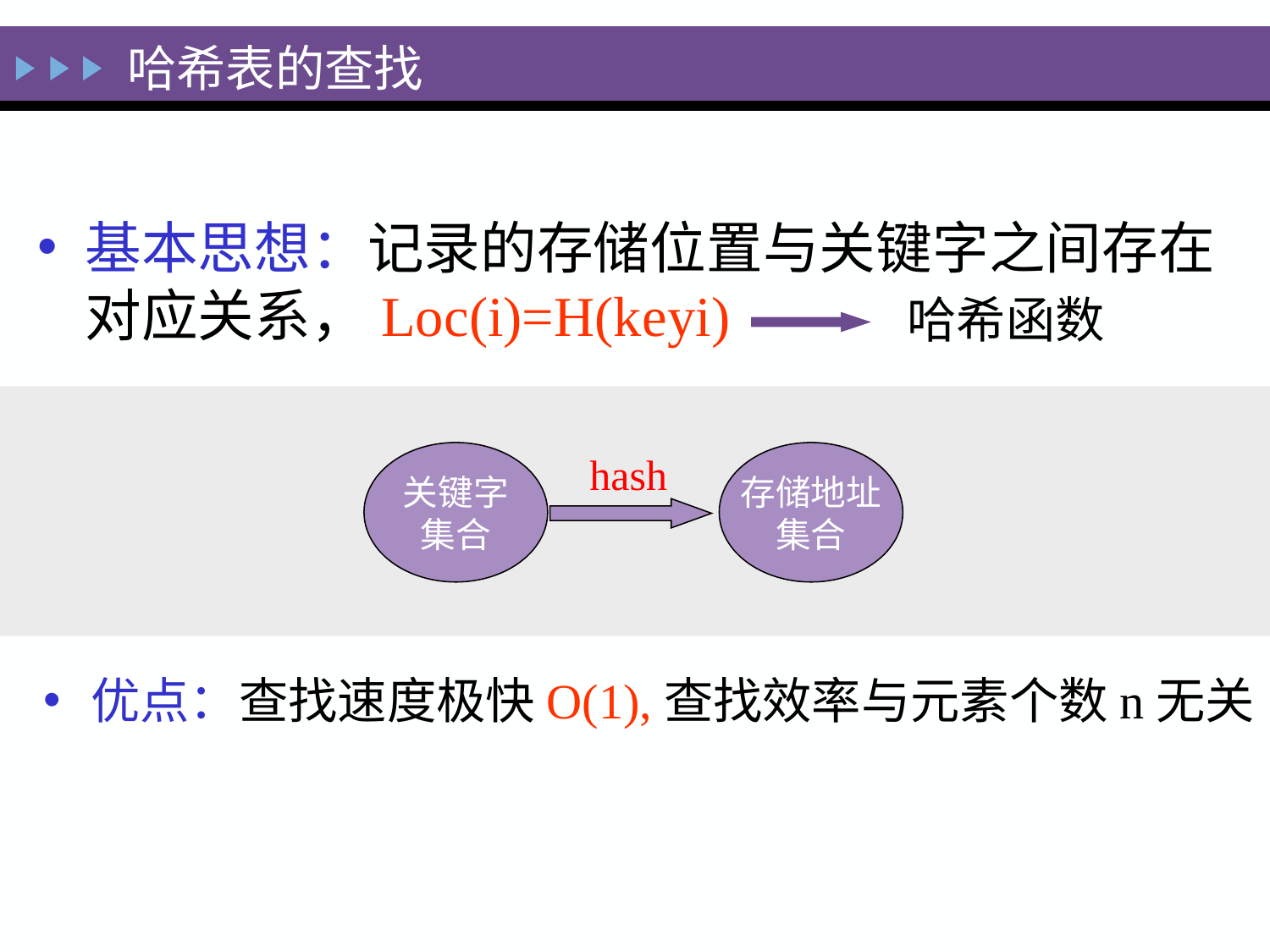

哈希表的查找
基本思想：记录的存储位置与关键字之间存在对应关系，Loc(i)=H(keyi)
哈希函数

hash
关键字
集合
存储地址
集合

优点：查找速度极快O(1),查找效率与元素个数n无关